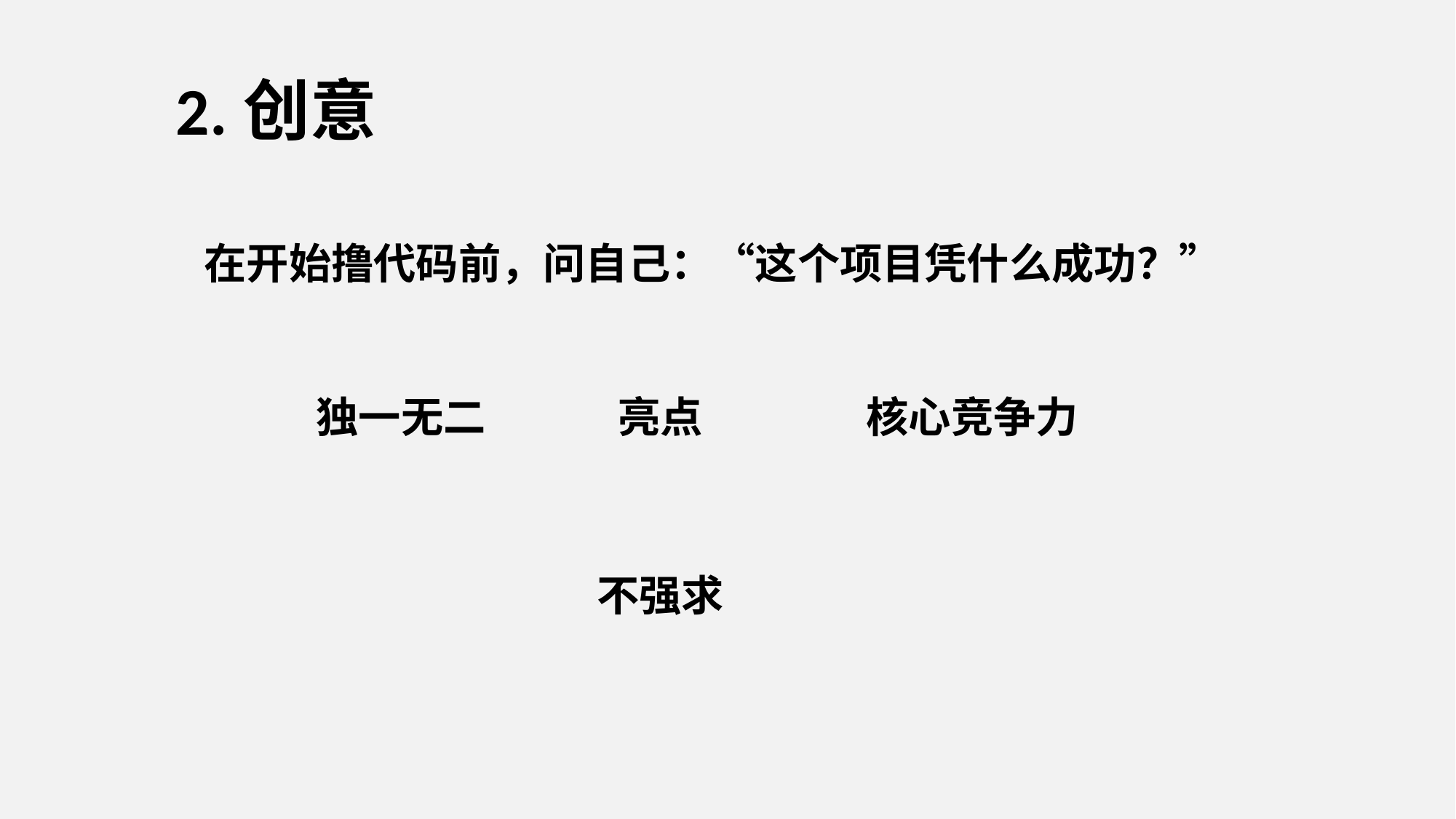

2.创意
在开始撸代码前，问自己：“这个项目凭什么成功？”
独一无二
亮点
核心竞争力
不强求